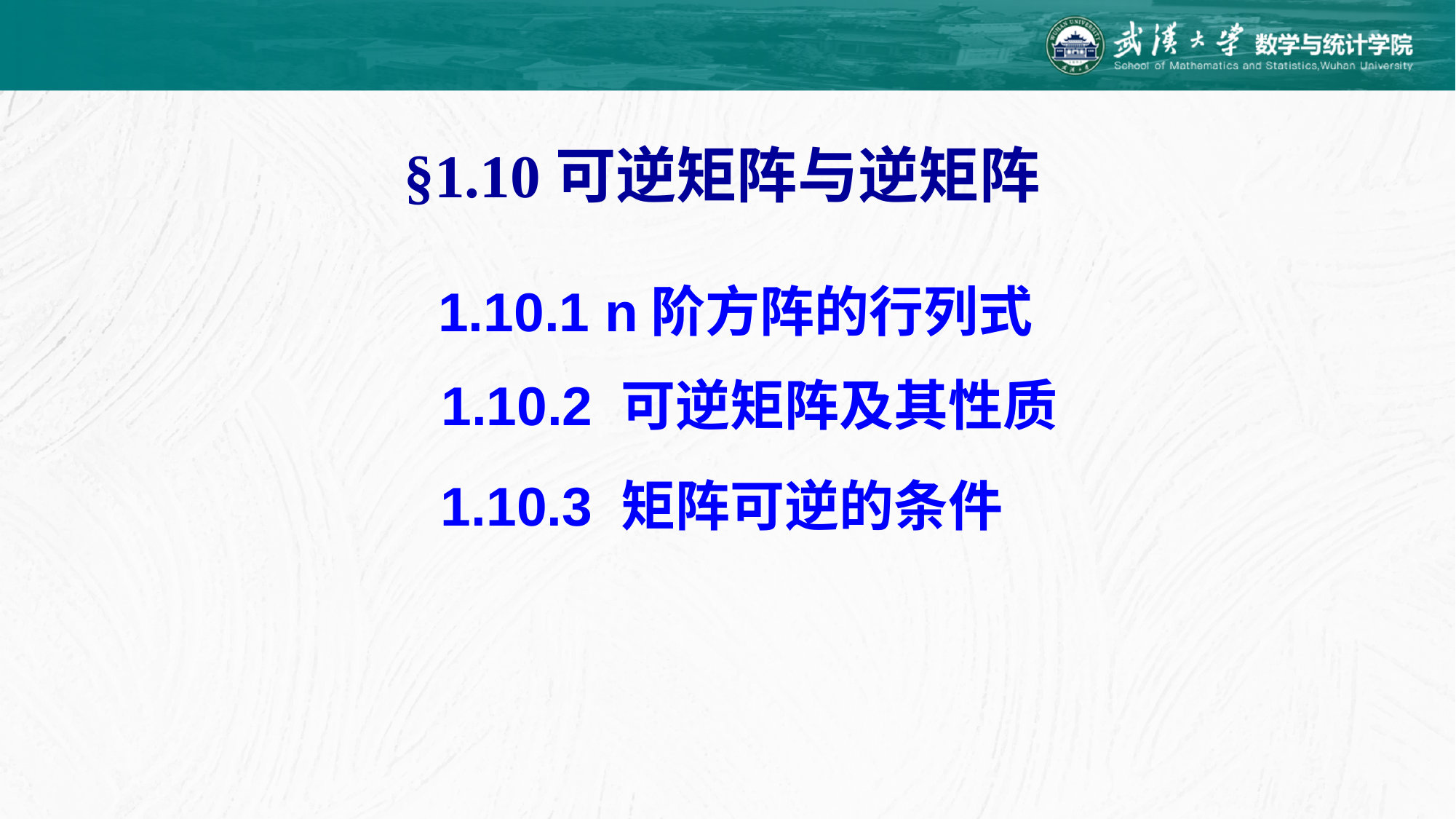

§1.10可逆矩阵与逆矩阵
1.10.1 n阶方阵的行列式
1.10.2 可逆矩阵及其性质
1.10.3 矩阵可逆的条件